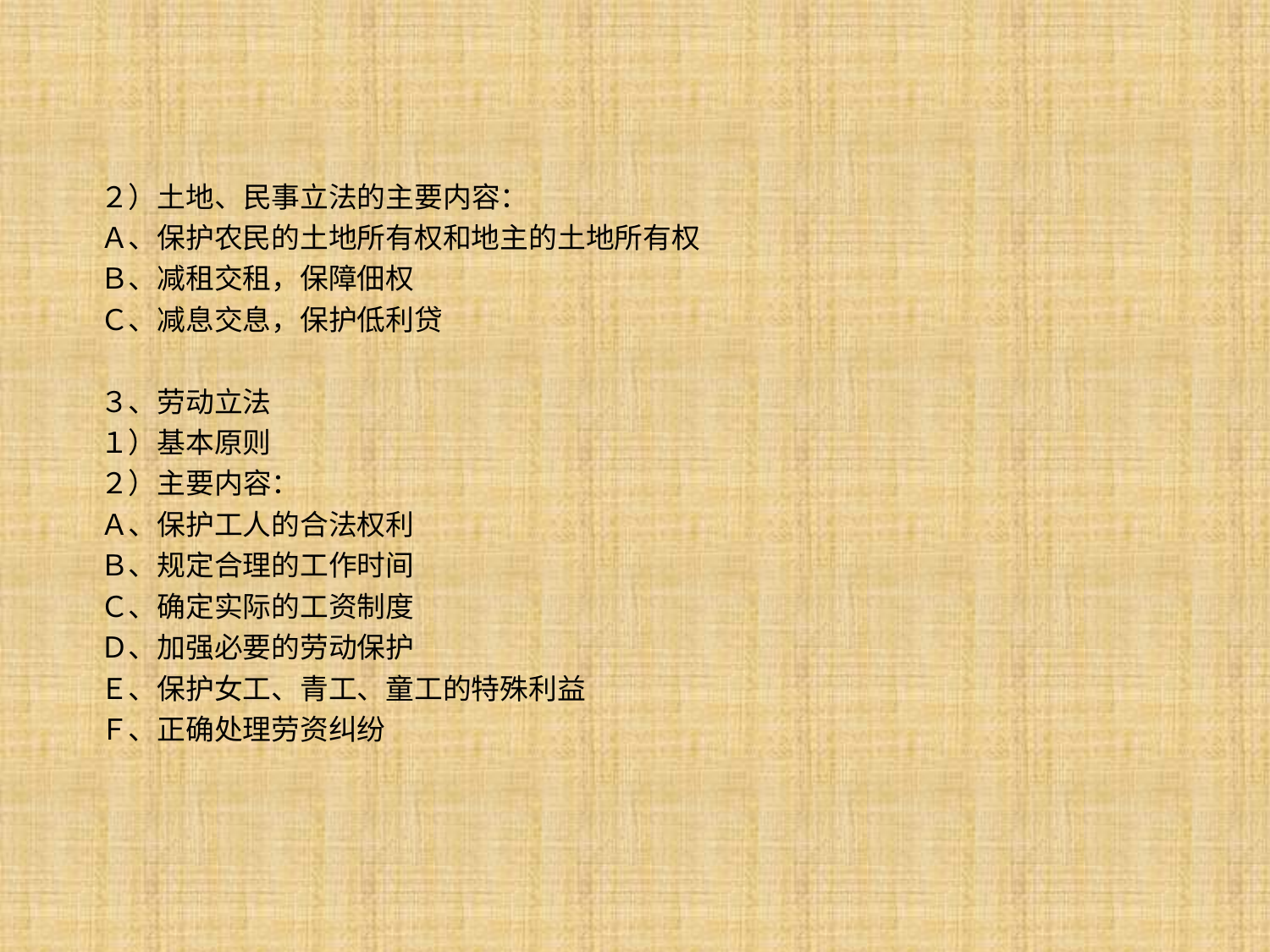

２）土地、民事立法的主要内容：
Ａ、保护农民的土地所有权和地主的土地所有权
Ｂ、减租交租，保障佃权
Ｃ、减息交息，保护低利贷

３、劳动立法
１）基本原则
２）主要内容：
Ａ、保护工人的合法权利
Ｂ、规定合理的工作时间
Ｃ、确定实际的工资制度
Ｄ、加强必要的劳动保护
Ｅ、保护女工、青工、童工的特殊利益
Ｆ、正确处理劳资纠纷